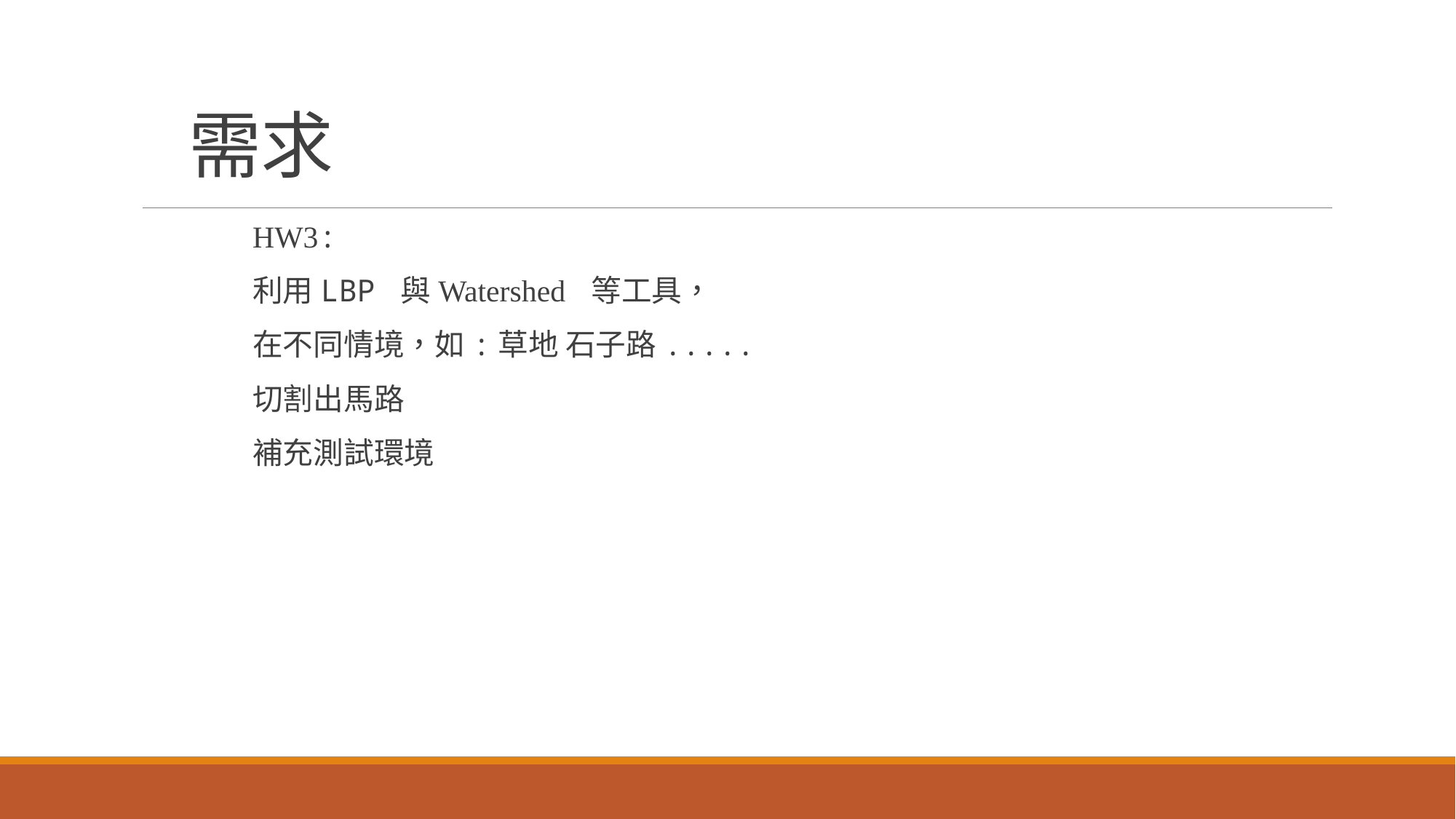

# 需求
HW3:
利用LBP 與Watershed 等工具，
在不同情境，如:草地 石子路.....
切割出馬路
補充測試環境